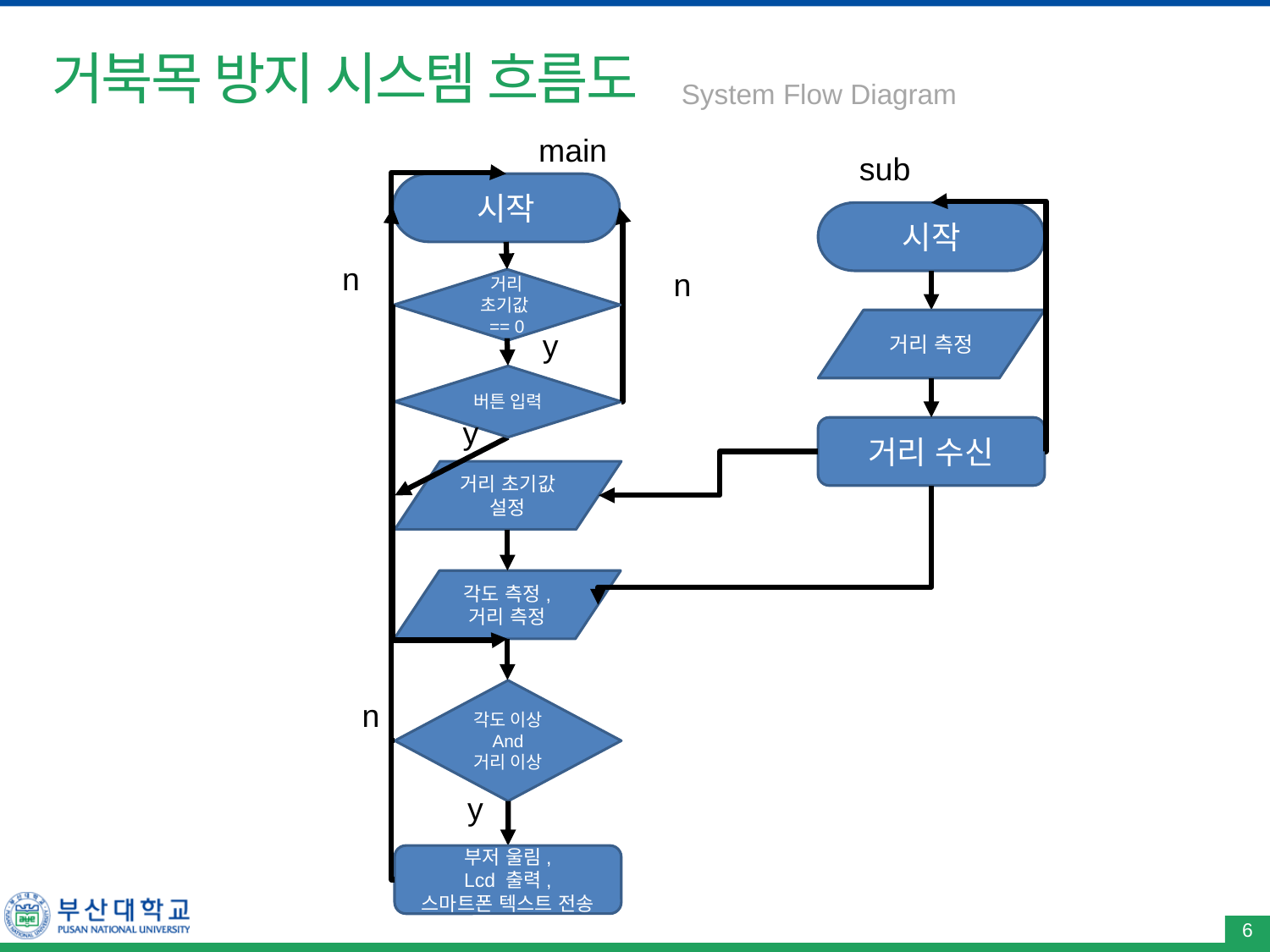

# 거북목 방지 시스템 흐름도
System Flow Diagram
main
sub
시작
시작
n
n
거리
초기값
== 0
거리 측정
y
버튼 입력
y
거리 수신
거리 초기값 설정
각도 측정,
거리 측정
각도 이상
And
거리 이상
n
y
부저 울림,
Lcd 출력,
스마트폰 텍스트 전송
6